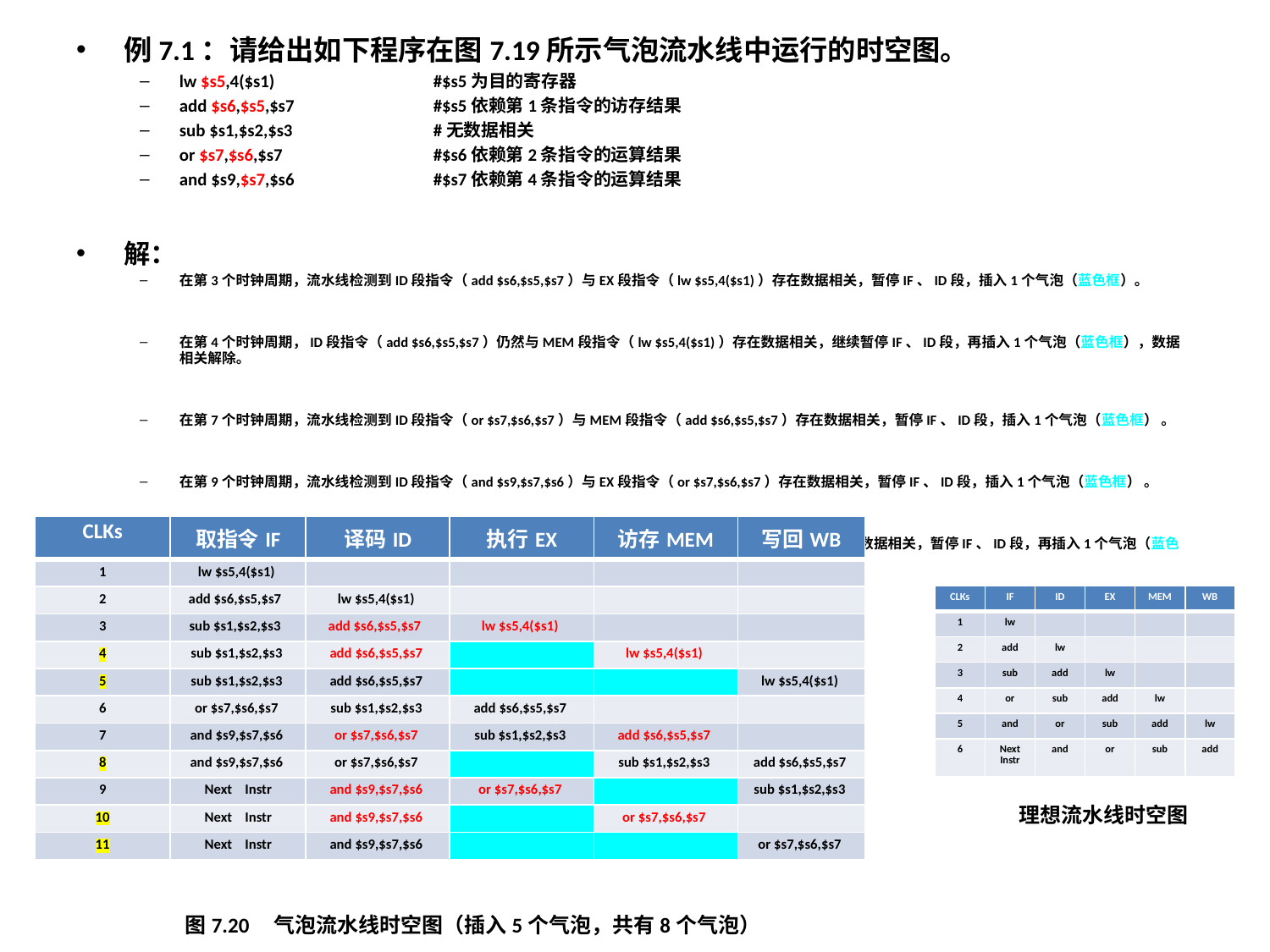

例7.1：请给出如下程序在图7.19所示气泡流水线中运行的时空图。
lw $s5,4($s1) 		#$s5为目的寄存器
add $s6,$s5,$s7 		#$s5依赖第1条指令的访存结果
sub $s1,$s2,$s3 		#无数据相关
or $s7,$s6,$s7 		#$s6依赖第2条指令的运算结果
and $s9,$s7,$s6 		#$s7依赖第4条指令的运算结果

解：
在第3个时钟周期，流水线检测到ID段指令（add $s6,$s5,$s7）与EX段指令（lw $s5,4($s1)）存在数据相关，暂停IF、ID段，插入1个气泡（蓝色框）。

在第4个时钟周期，ID段指令（add $s6,$s5,$s7）仍然与MEM段指令（lw $s5,4($s1)）存在数据相关，继续暂停IF、ID段，再插入1个气泡（蓝色框），数据相关解除。

在第7个时钟周期，流水线检测到ID段指令（or $s7,$s6,$s7）与MEM段指令（add $s6,$s5,$s7）存在数据相关，暂停IF、ID段，插入1个气泡（蓝色框） 。

在第9个时钟周期，流水线检测到ID段指令（and $s9,$s7,$s6）与EX段指令（or $s7,$s6,$s7）存在数据相关，暂停IF、ID段，插入1个气泡（蓝色框） 。

在第10个时钟周期，流水线检测到ID段指令（and $s9,$s7,$s6）仍然与MEM段指令（or $s7,$s6,$s7）存在数据相关，暂停IF、ID段，再插入1个气泡（蓝色框），数据相关消除 。

具体见图7.20；第7个时钟周期的气泡流水线数据通路如图7.21所示。

| CLKs | 取指令IF | 译码ID | 执行EX | 访存MEM | 写回WB |
| --- | --- | --- | --- | --- | --- |
| 1 | lw $s5,4($s1) |  |  |  |  |
| 2 | add $s6,$s5,$s7 | lw $s5,4($s1) |  |  |  |
| 3 | sub $s1,$s2,$s3 | add $s6,$s5,$s7 | lw $s5,4($s1) |  |  |
| 4 | sub $s1,$s2,$s3 | add $s6,$s5,$s7 |  | lw $s5,4($s1) |  |
| 5 | sub $s1,$s2,$s3 | add $s6,$s5,$s7 |  |  | lw $s5,4($s1) |
| 6 | or $s7,$s6,$s7 | sub $s1,$s2,$s3 | add $s6,$s5,$s7 |  |  |
| 7 | and $s9,$s7,$s6 | or $s7,$s6,$s7 | sub $s1,$s2,$s3 | add $s6,$s5,$s7 |  |
| 8 | and $s9,$s7,$s6 | or $s7,$s6,$s7 |  | sub $s1,$s2,$s3 | add $s6,$s5,$s7 |
| 9 | Next Instr | and $s9,$s7,$s6 | or $s7,$s6,$s7 |  | sub $s1,$s2,$s3 |
| 10 | Next Instr | and $s9,$s7,$s6 |  | or $s7,$s6,$s7 |  |
| 11 | Next Instr | and $s9,$s7,$s6 |  |  | or $s7,$s6,$s7 |
| CLKs | IF | ID | EX | MEM | WB |
| --- | --- | --- | --- | --- | --- |
| 1 | lw |  |  |  |  |
| 2 | add | lw |  |  |  |
| 3 | sub | add | lw |  |  |
| 4 | or | sub | add | lw |  |
| 5 | and | or | sub | add | lw |
| 6 | Next Instr | and | or | sub | add |
理想流水线时空图
图7.20    气泡流水线时空图（插入5个气泡，共有8个气泡）